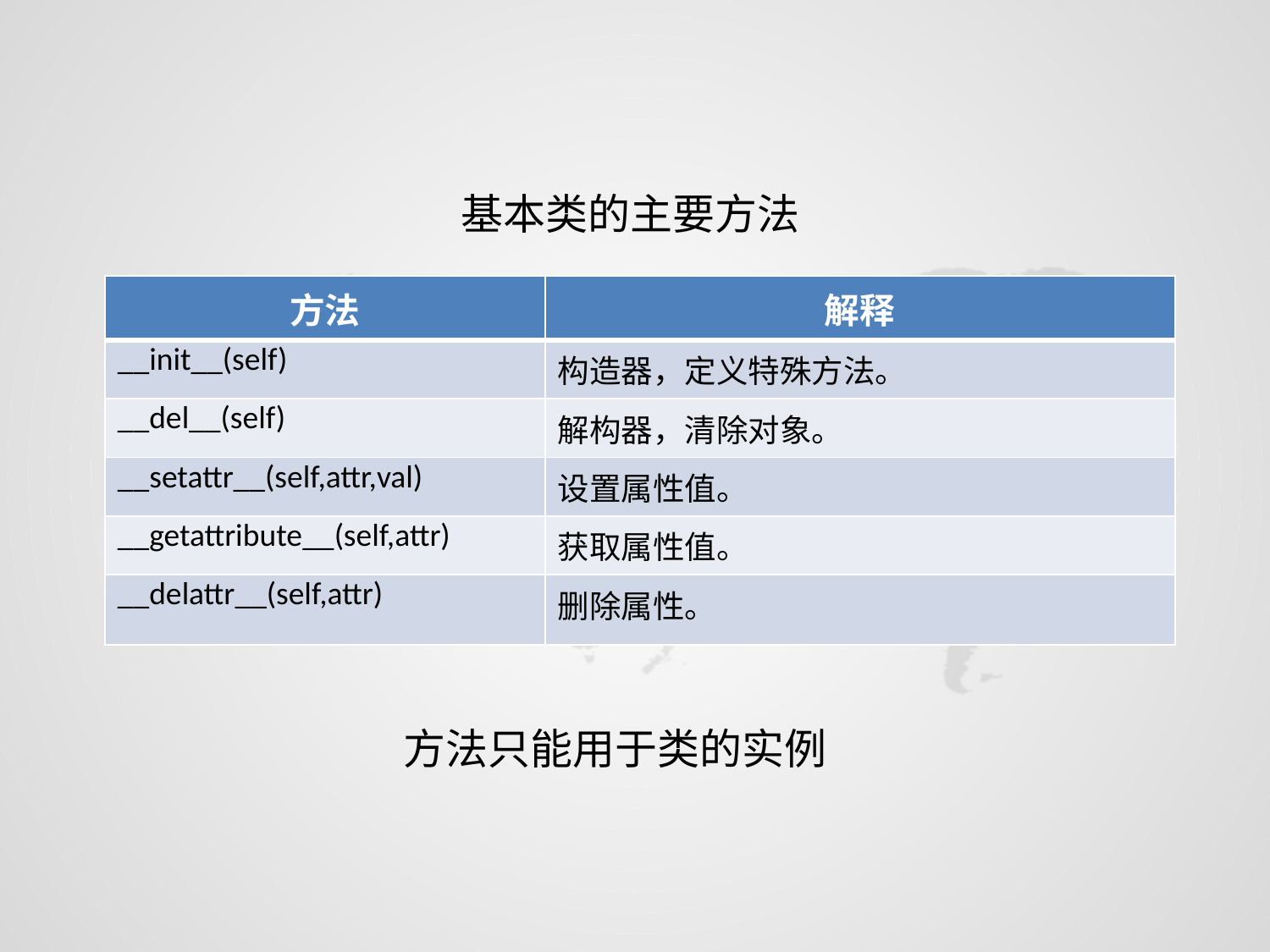

基本类的主要方法
| 方法 | 解释 |
| --- | --- |
| \_\_init\_\_(self) | 构造器，定义特殊方法。 |
| \_\_del\_\_(self) | 解构器，清除对象。 |
| \_\_setattr\_\_(self,attr,val) | 设置属性值。 |
| \_\_getattribute\_\_(self,attr) | 获取属性值。 |
| \_\_delattr\_\_(self,attr) | 删除属性。 |
方法只能用于类的实例